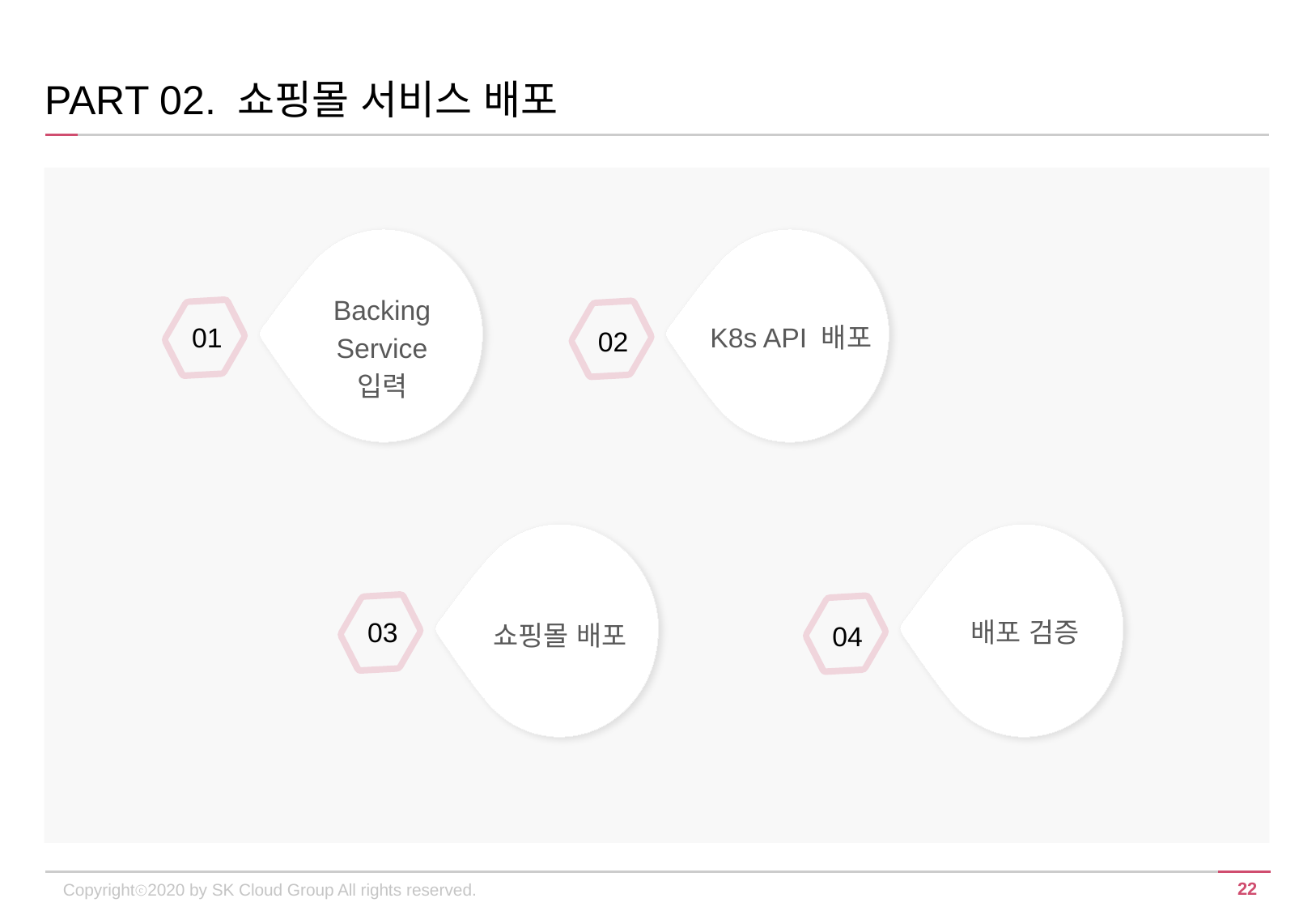

PART 02. 쇼핑몰 서비스 배포

Backing
Service
입력

K8s API 배포
01
02

배포 검증
쇼핑몰 배포
03
04
Copyrightⓒ2020 by SK Cloud Group All rights reserved.